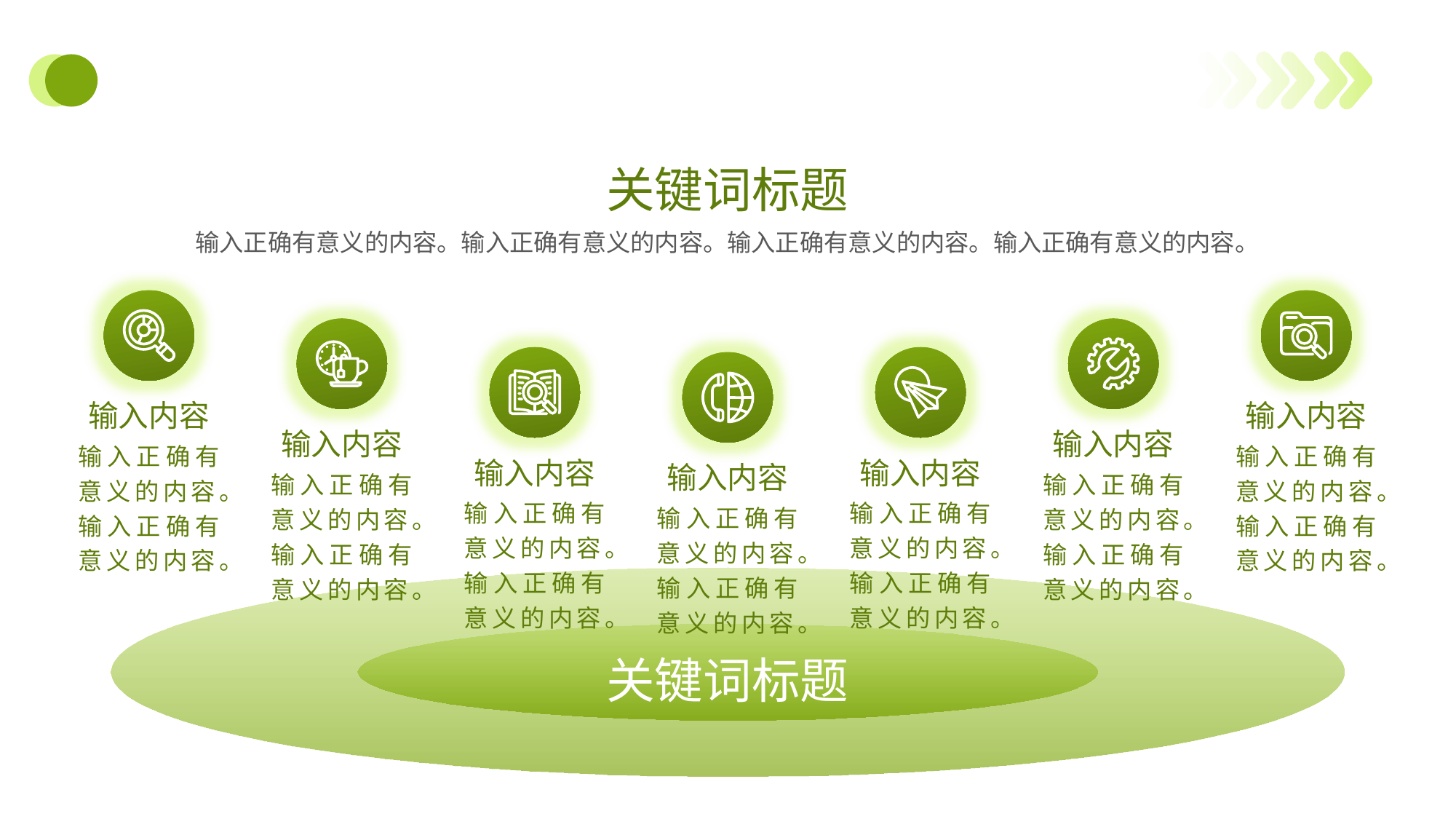

#

关键词标题
输入正确有意义的内容。输入正确有意义的内容。输入正确有意义的内容。输入正确有意义的内容。

输入内容
输入内容
输入内容
输入内容
输入正确有意义的内容。输入正确有意义的内容。
输入正确有意义的内容。输入正确有意义的内容。
输入内容
输入内容
输入内容
输入正确有意义的内容。输入正确有意义的内容。
输入正确有意义的内容。输入正确有意义的内容。
输入正确有意义的内容。输入正确有意义的内容。
输入正确有意义的内容。输入正确有意义的内容。
输入正确有意义的内容。输入正确有意义的内容。

关键词标题